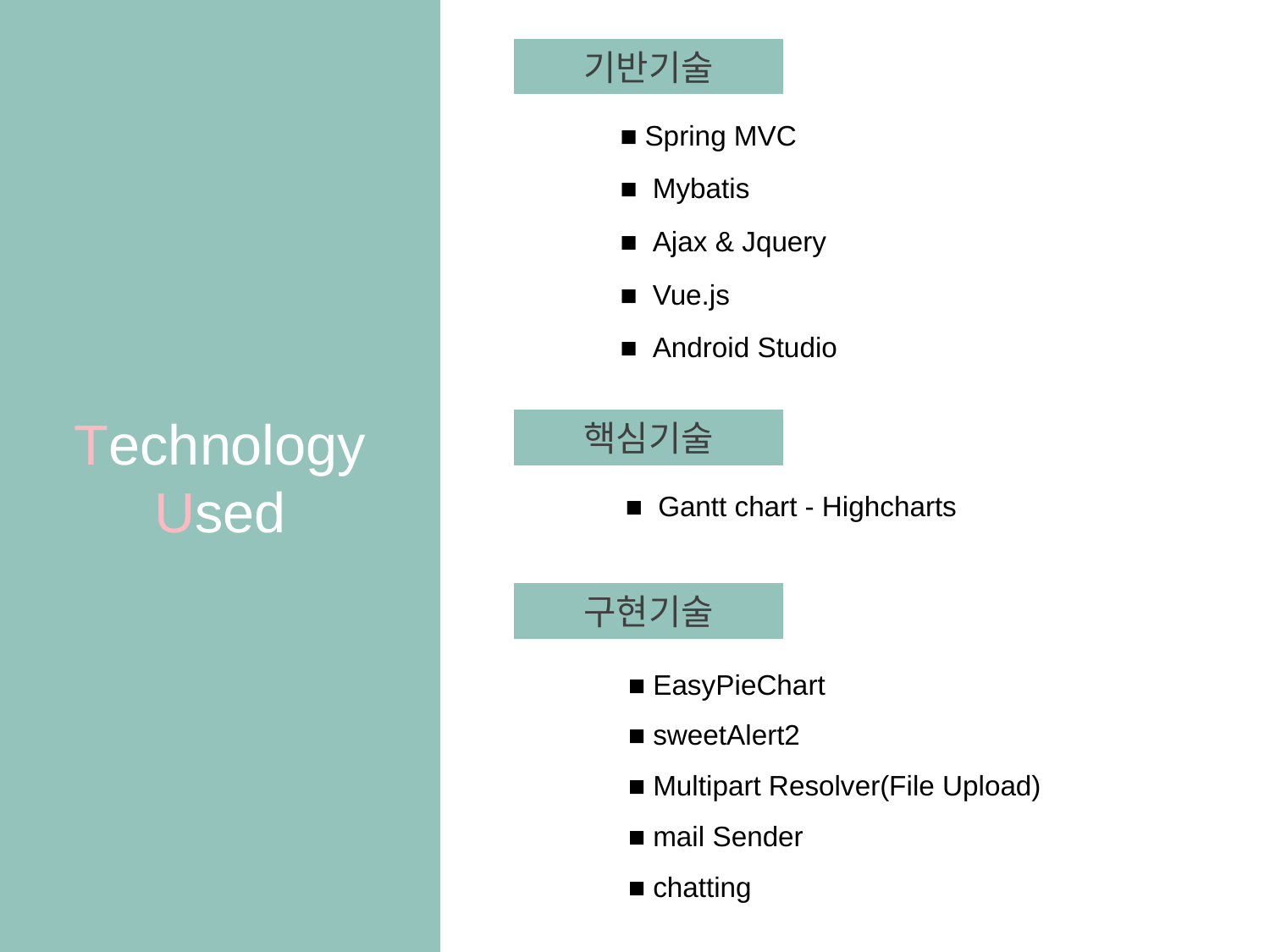

Technology
Used
기반기술
■ Spring MVC
■  Mybatis
■  Ajax & Jquery
■  Vue.js
■  Android Studio

핵심기술
■  Gantt chart - Highcharts
구현기술
■ EasyPieChart
■ sweetAlert2
■ Multipart Resolver(File Upload)
■ mail Sender
■ chatting